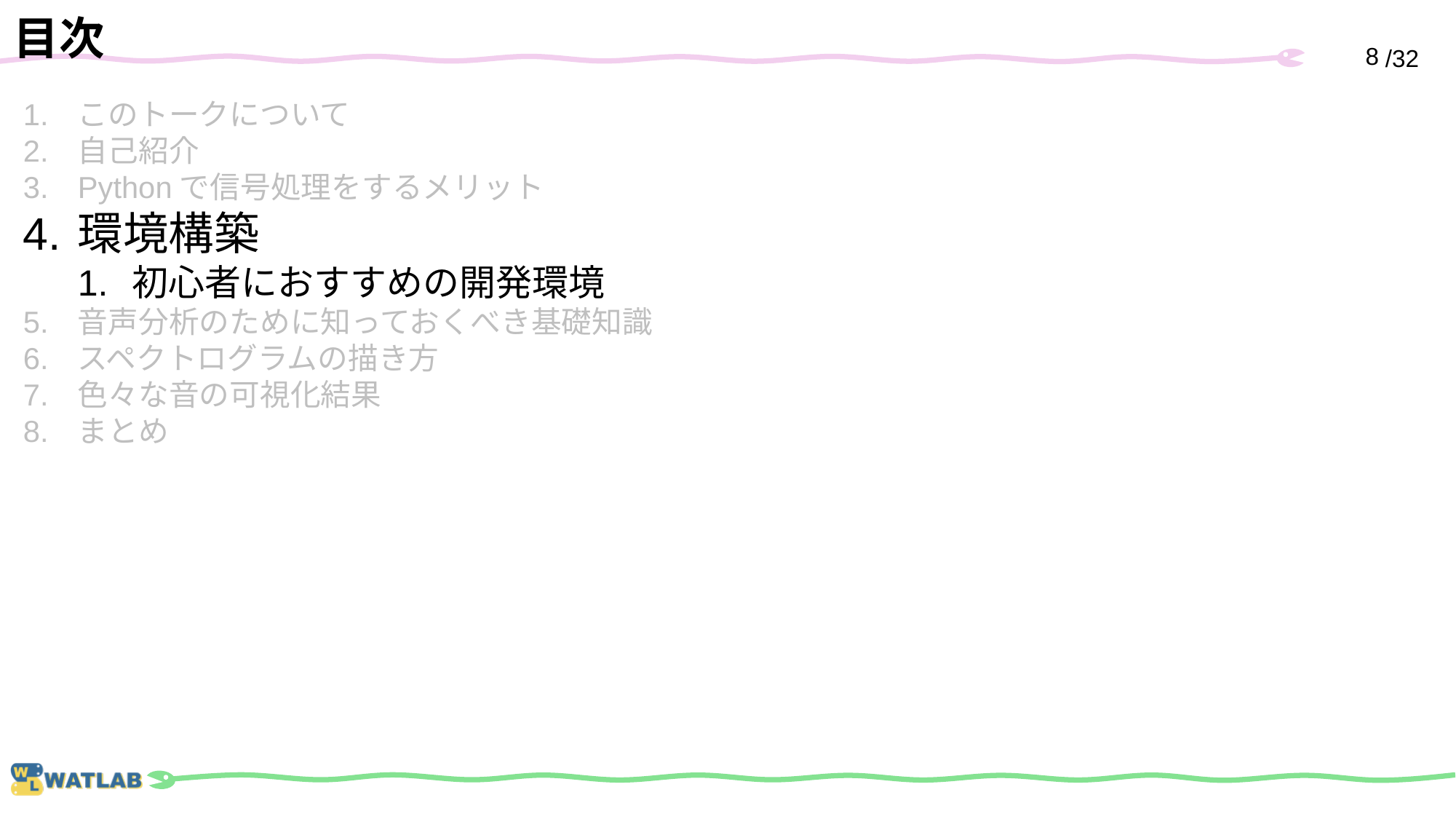

目次
8
このトークについて
自己紹介
Pythonで信号処理をするメリット
環境構築
初心者におすすめの開発環境
音声分析のために知っておくべき基礎知識
スペクトログラムの描き方
色々な音の可視化結果
まとめ